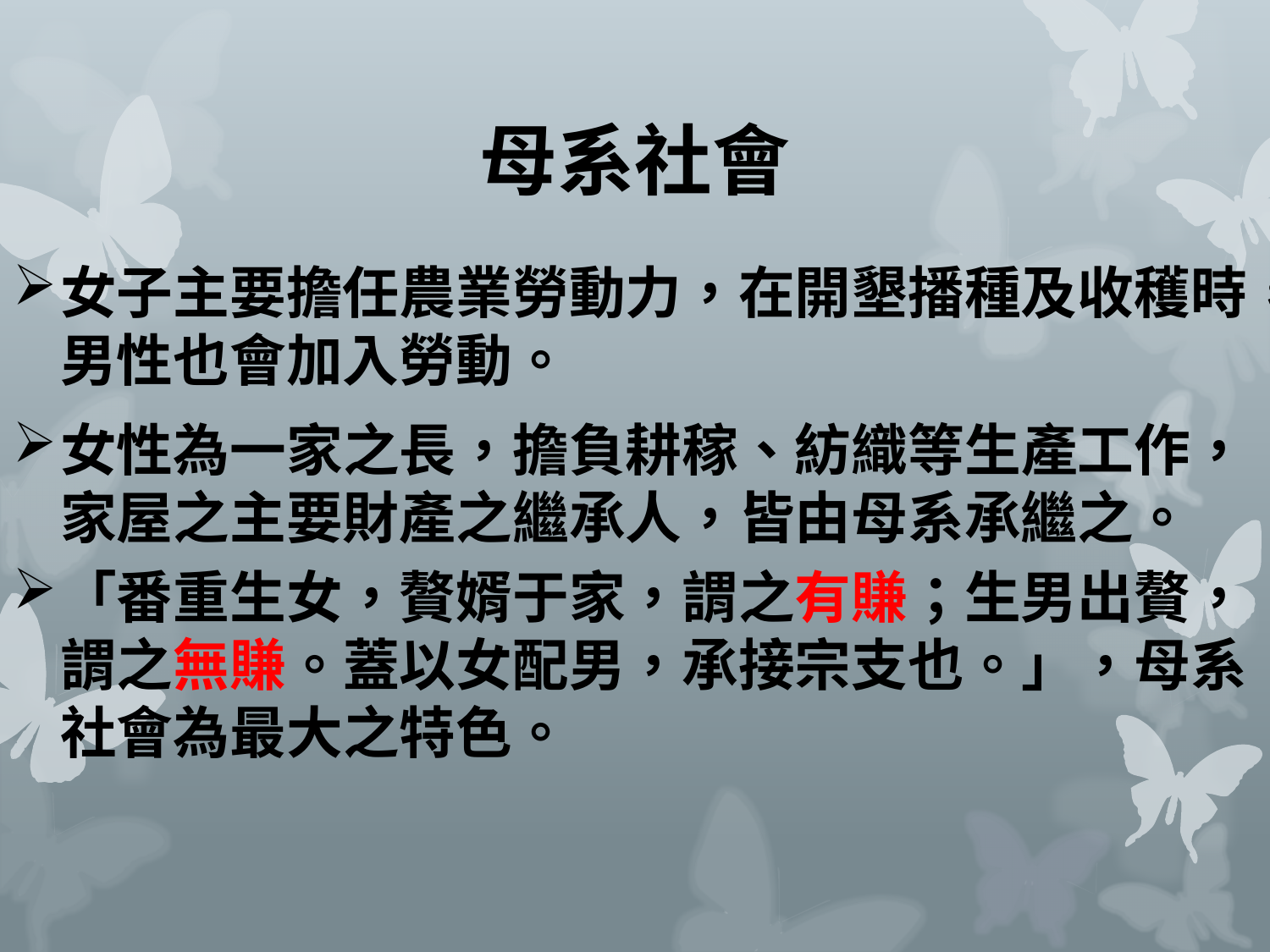

# 母系社會
女子主要擔任農業勞動力，在開墾播種及收穫時，男性也會加入勞動。
女性為一家之長，擔負耕稼、紡織等生產工作，家屋之主要財產之繼承人，皆由母系承繼之。
「番重生女，贅婿于家，謂之有賺；生男出贅，謂之無賺。蓋以女配男，承接宗支也。」，母系社會為最大之特色。